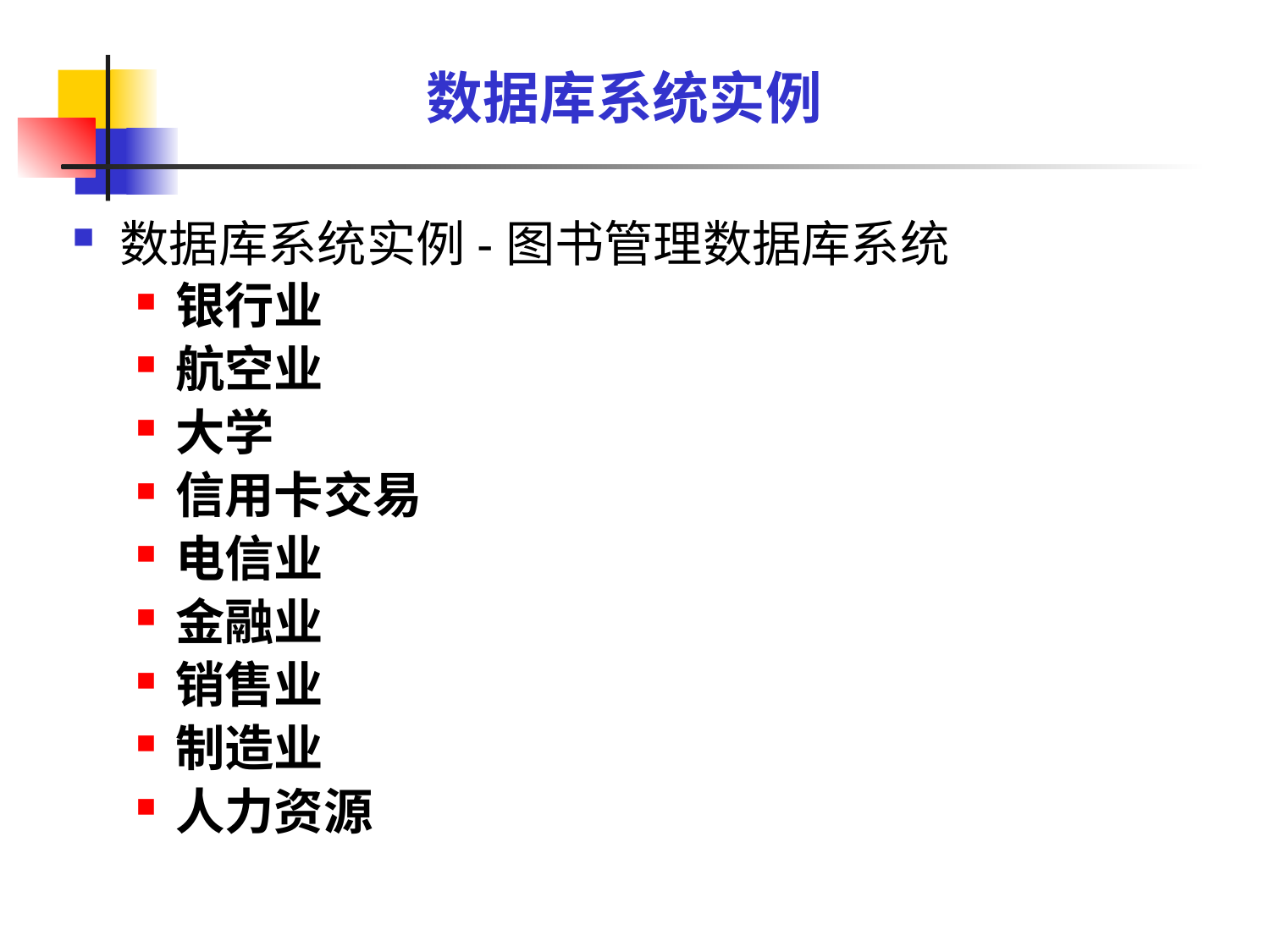

# 数据库系统实例
数据库系统实例-图书管理数据库系统
银行业
航空业
大学
信用卡交易
电信业
金融业
销售业
制造业
人力资源